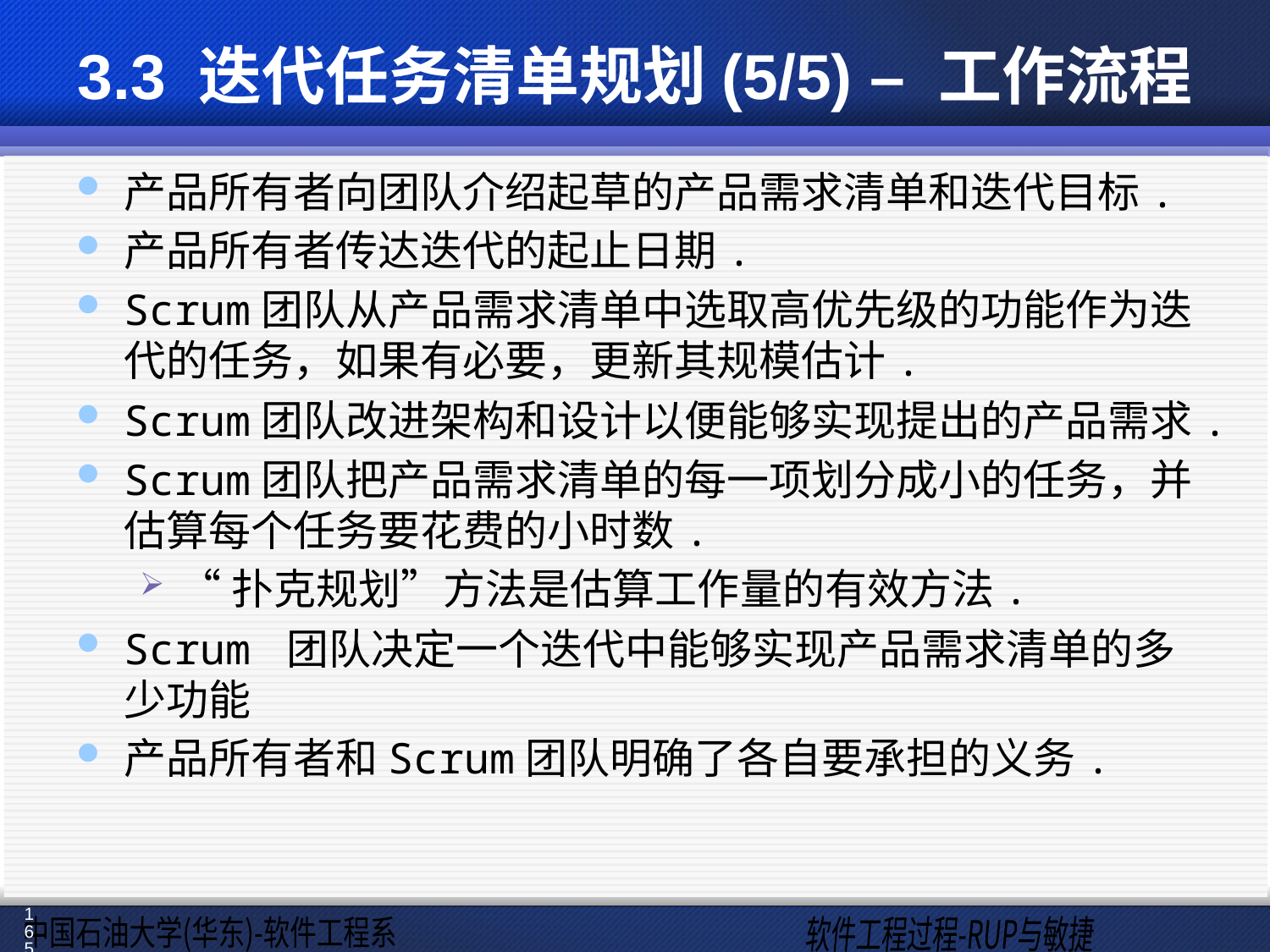

# 3.3 迭代任务清单规划(5/5) – 工作流程
产品所有者向团队介绍起草的产品需求清单和迭代目标.
产品所有者传达迭代的起止日期.
Scrum团队从产品需求清单中选取高优先级的功能作为迭代的任务，如果有必要，更新其规模估计.
Scrum团队改进架构和设计以便能够实现提出的产品需求.
Scrum团队把产品需求清单的每一项划分成小的任务，并估算每个任务要花费的小时数.
“扑克规划”方法是估算工作量的有效方法.
Scrum 团队决定一个迭代中能够实现产品需求清单的多少功能
产品所有者和Scrum团队明确了各自要承担的义务.

165